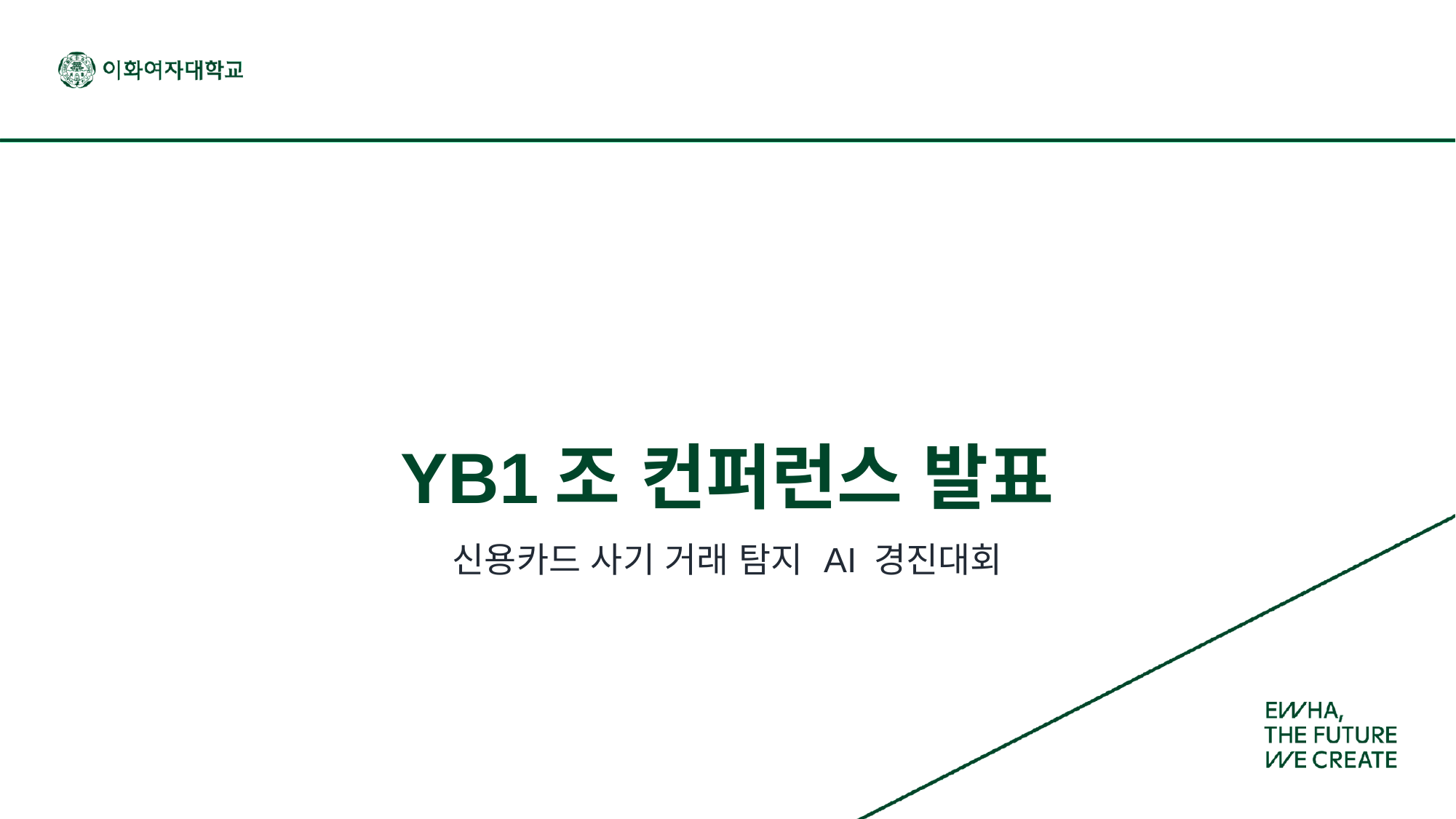

# YB1조 컨퍼런스 발표
신용카드 사기 거래 탐지 AI 경진대회